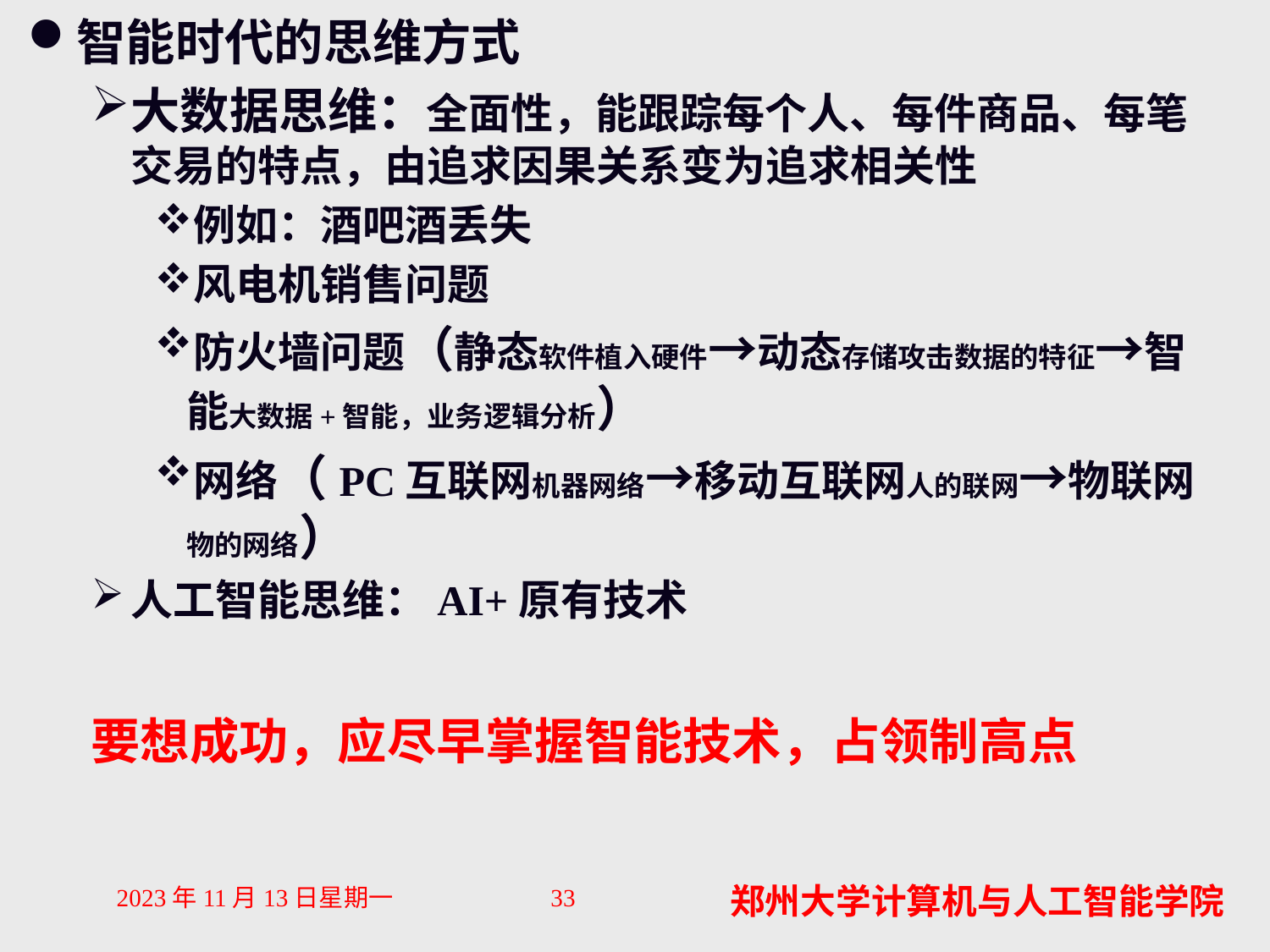

智能时代的思维方式
大数据思维：全面性，能跟踪每个人、每件商品、每笔交易的特点，由追求因果关系变为追求相关性
例如：酒吧酒丢失
风电机销售问题
防火墙问题（静态软件植入硬件→动态存储攻击数据的特征→智能大数据+智能，业务逻辑分析）
网络（PC互联网机器网络→移动互联网人的联网→物联网物的网络）
人工智能思维：AI+原有技术

要想成功，应尽早掌握智能技术，占领制高点